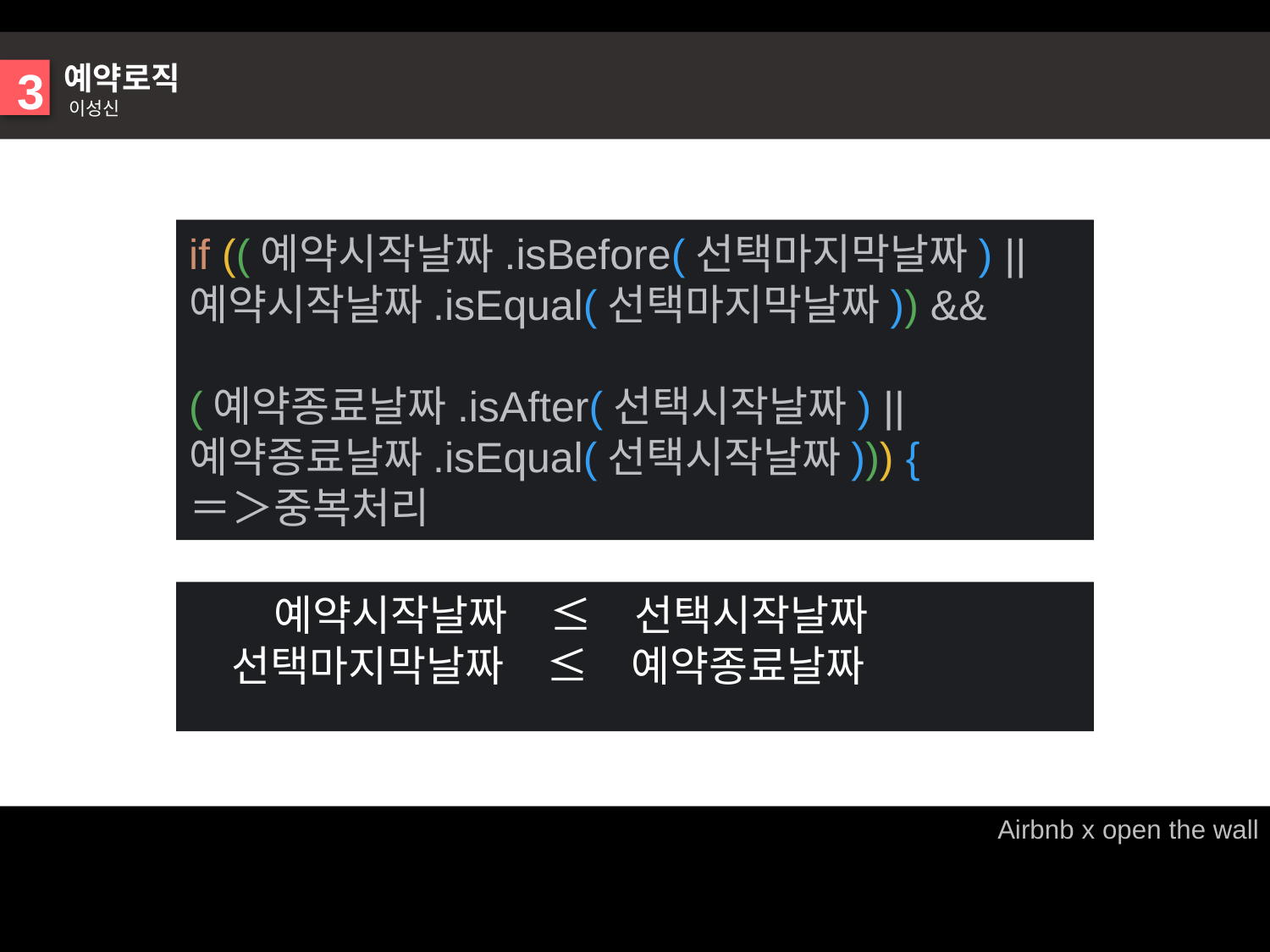

예약로직
3
이성신
if ((예약시작날짜.isBefore(선택마지막날짜) || 예약시작날짜.isEqual(선택마지막날짜)) &&
(예약종료날짜.isAfter(선택시작날짜) || 예약종료날짜.isEqual(선택시작날짜))) {
＝＞중복처리
　　예약시작날짜　≤　선택시작날짜
　선택마지막날짜　≤　예약종료날짜